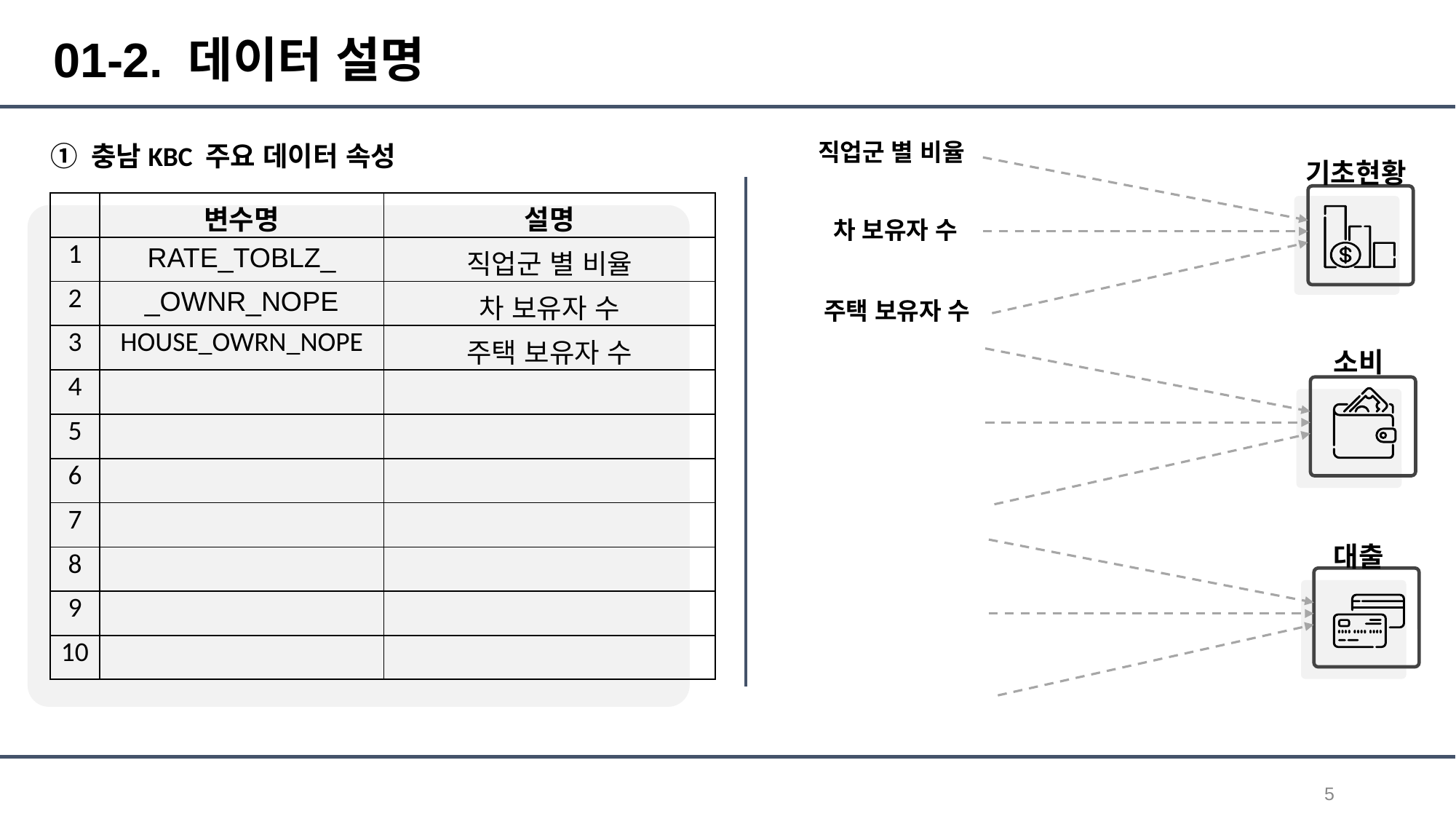

01-2. 데이터 설명
직업군 별 비율
충남KBC 주요 데이터 속성
기초현황

|  | 변수명 | 설명 |
| --- | --- | --- |
| 1 | RATE\_TOBLZ\_ | 직업군 별 비율 |
| 2 | \_OWNR\_NOPE | 차 보유자 수 |
| 3 | HOUSE\_OWRN\_NOPE | 주택 보유자 수 |
| 4 |  |  |
| 5 |  |  |
| 6 |  |  |
| 7 |  |  |
| 8 |  |  |
| 9 |  |  |
| 10 |  |  |

차 보유자 수
주택 보유자 수
소비

대출

5